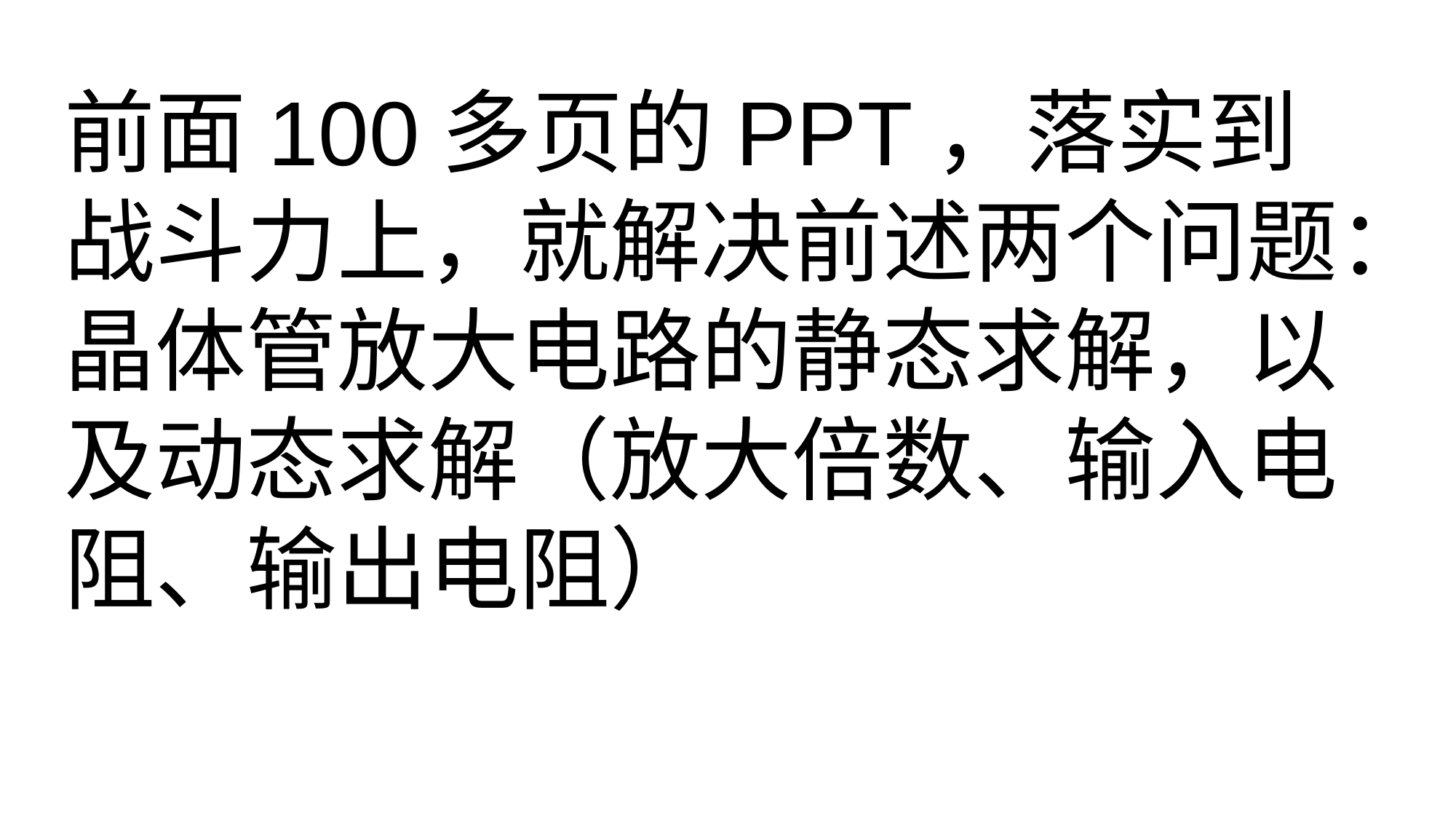

前面100多页的PPT，落实到战斗力上，就解决前述两个问题：晶体管放大电路的静态求解，以及动态求解（放大倍数、输入电阻、输出电阻）